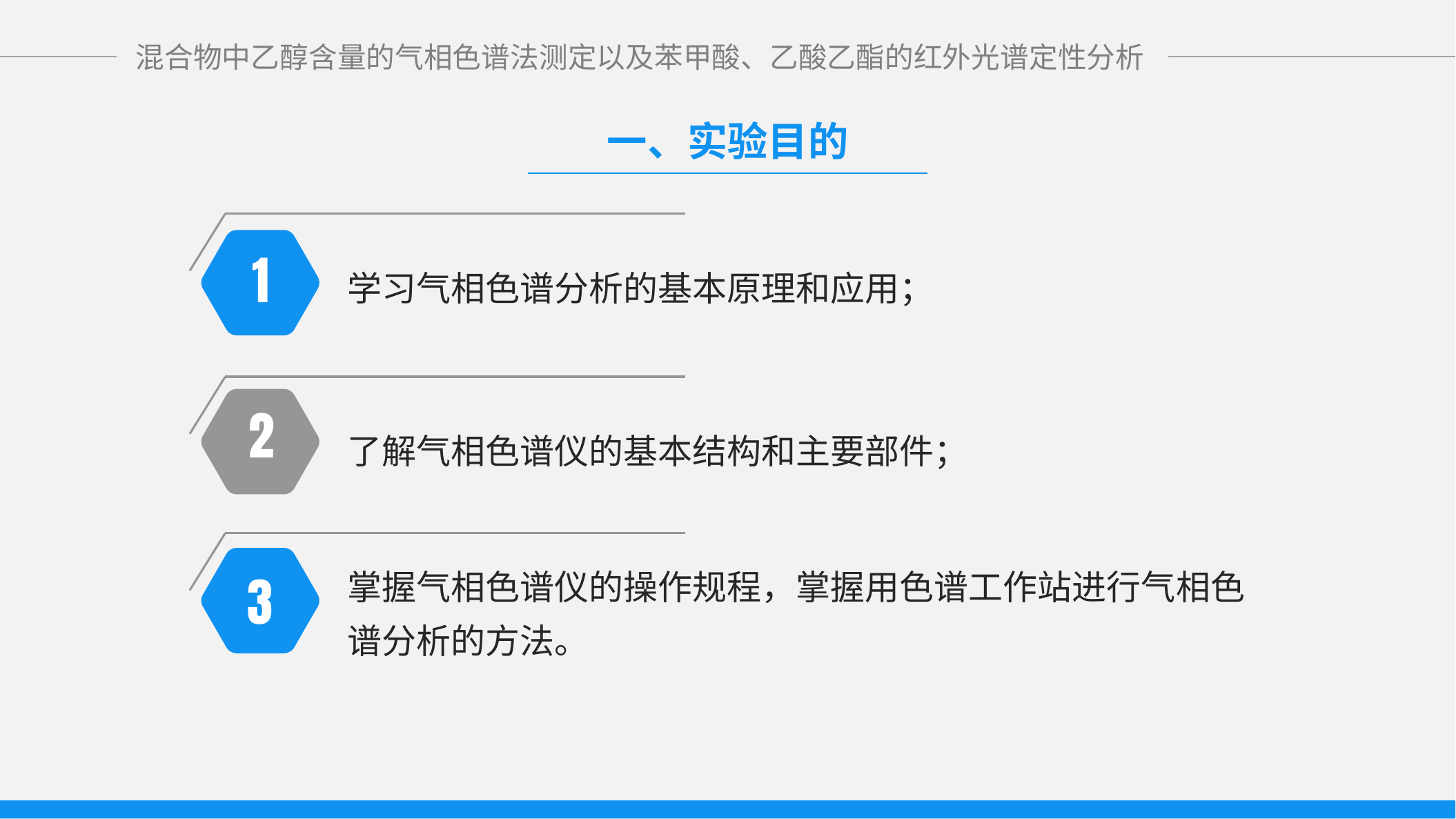

一、实验目的

1
学习气相色谱分析的基本原理和应用；

2
了解气相色谱仪的基本结构和主要部件；

3
掌握气相色谱仪的操作规程，掌握用色谱工作站进行气相色谱分析的方法。